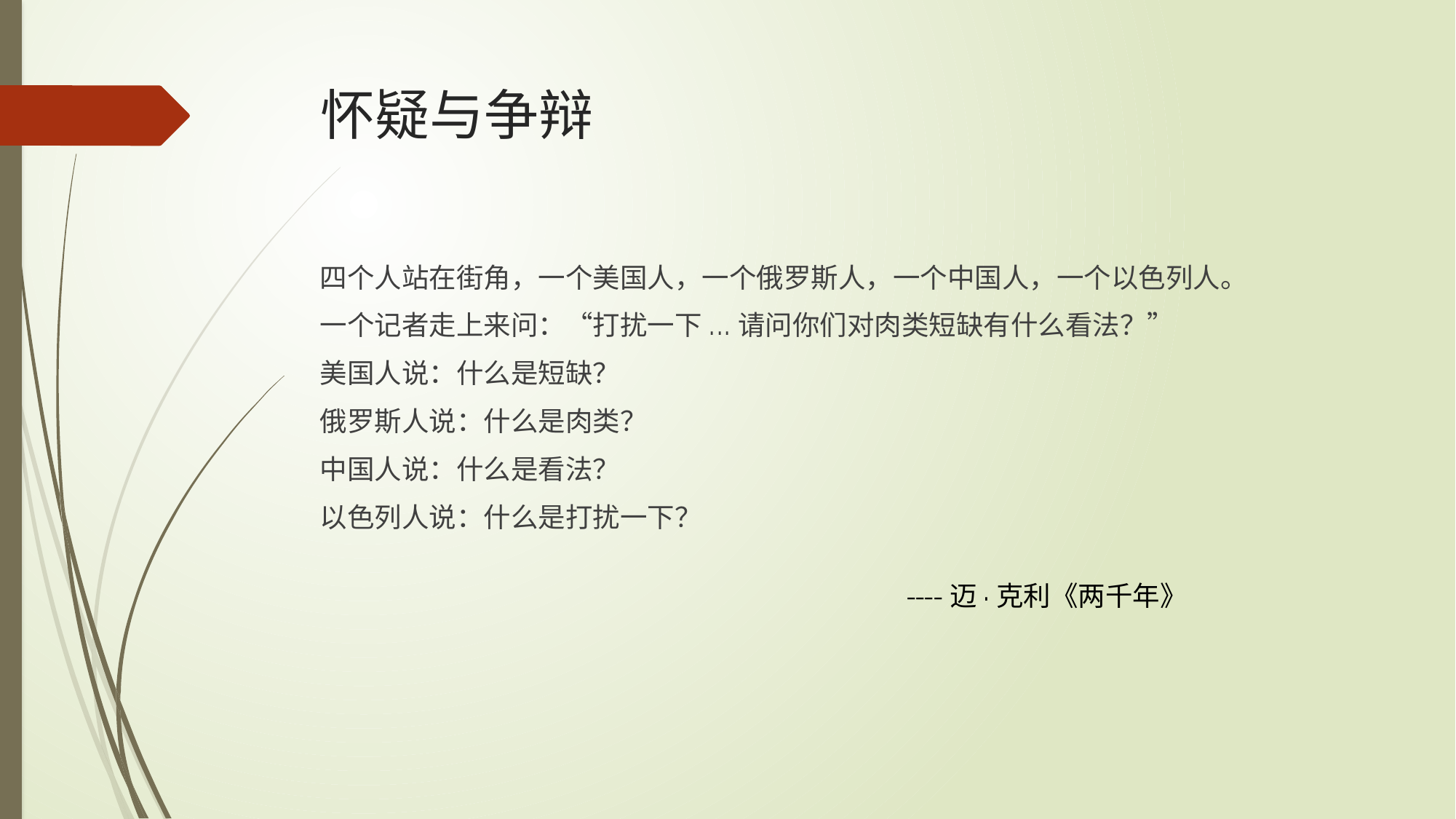

# 怀疑与争辩
四个人站在街角，一个美国人，一个俄罗斯人，一个中国人，一个以色列人。
一个记者走上来问：“打扰一下...请问你们对肉类短缺有什么看法？”
美国人说：什么是短缺？
俄罗斯人说：什么是肉类？
中国人说：什么是看法？
以色列人说：什么是打扰一下？
----迈·克利《两千年》